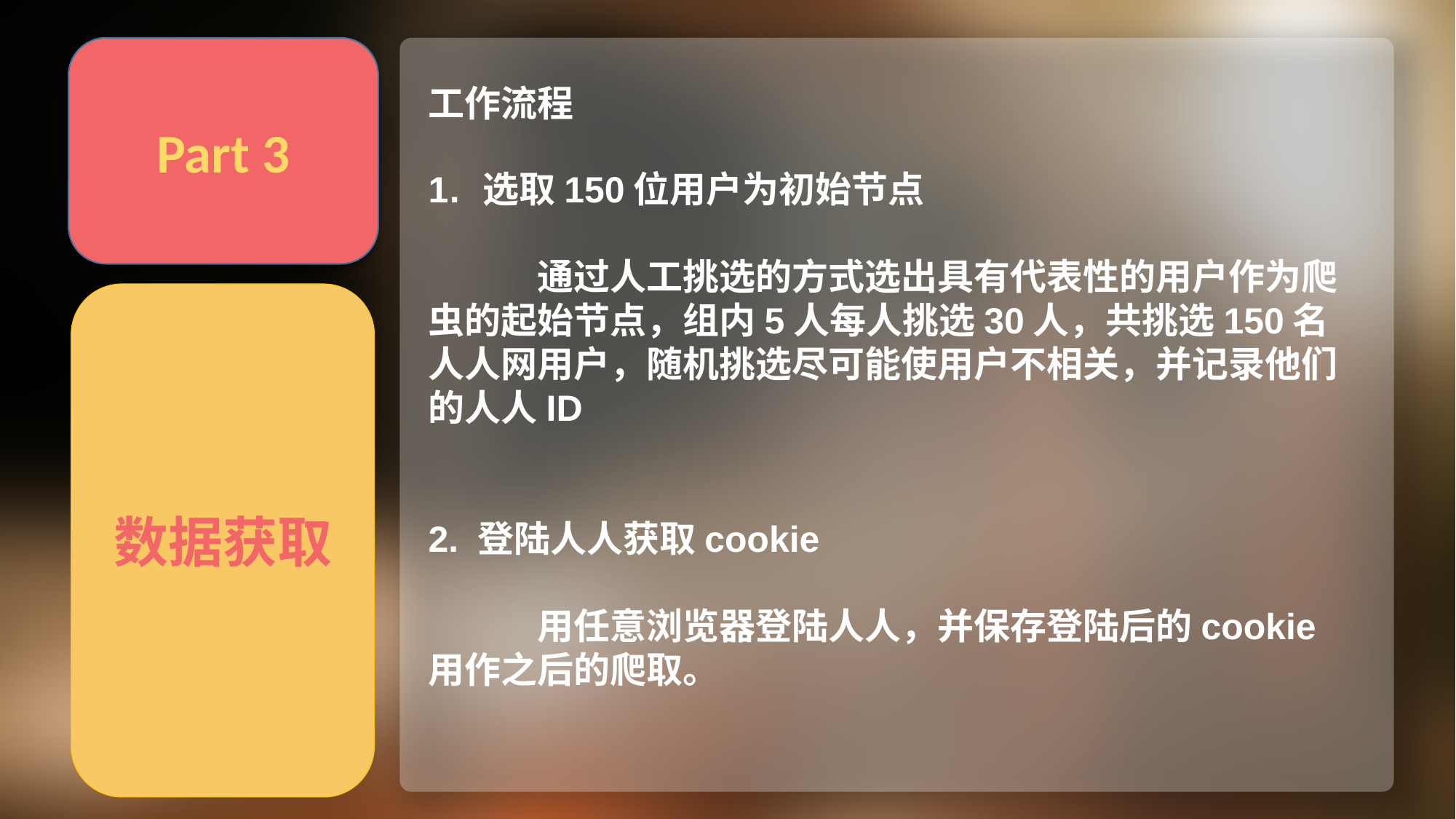

Part 3
工作流程
化
选取150位用户为初始节点

	通过人工挑选的方式选出具有代表性的用户作为爬虫的起始节点，组内5人每人挑选30人，共挑选150名人人网用户，随机挑选尽可能使用户不相关，并记录他们的人人ID

2. 登陆人人获取cookie

	用任意浏览器登陆人人，并保存登陆后的cookie用作之后的爬取。
数据获取